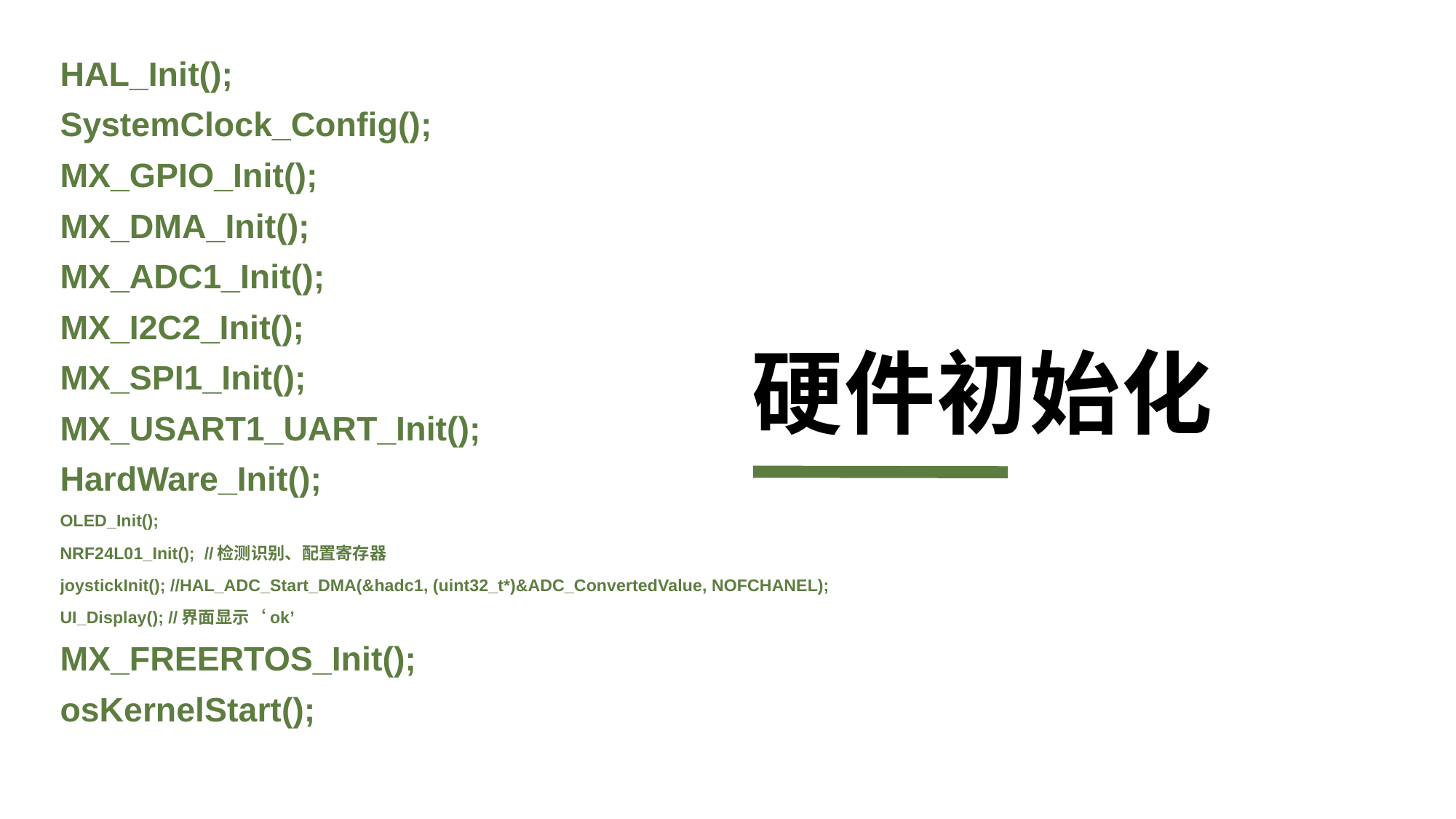

# 硬件初始化
HAL_Init();
SystemClock_Config();
MX_GPIO_Init();
MX_DMA_Init();
MX_ADC1_Init();
MX_I2C2_Init();
MX_SPI1_Init();
MX_USART1_UART_Init();
HardWare_Init();
OLED_Init();
NRF24L01_Init();  //检测识别、配置寄存器
joystickInit(); //HAL_ADC_Start_DMA(&hadc1, (uint32_t*)&ADC_ConvertedValue, NOFCHANEL);
UI_Display(); //界面显示‘ok’
MX_FREERTOS_Init();
osKernelStart();